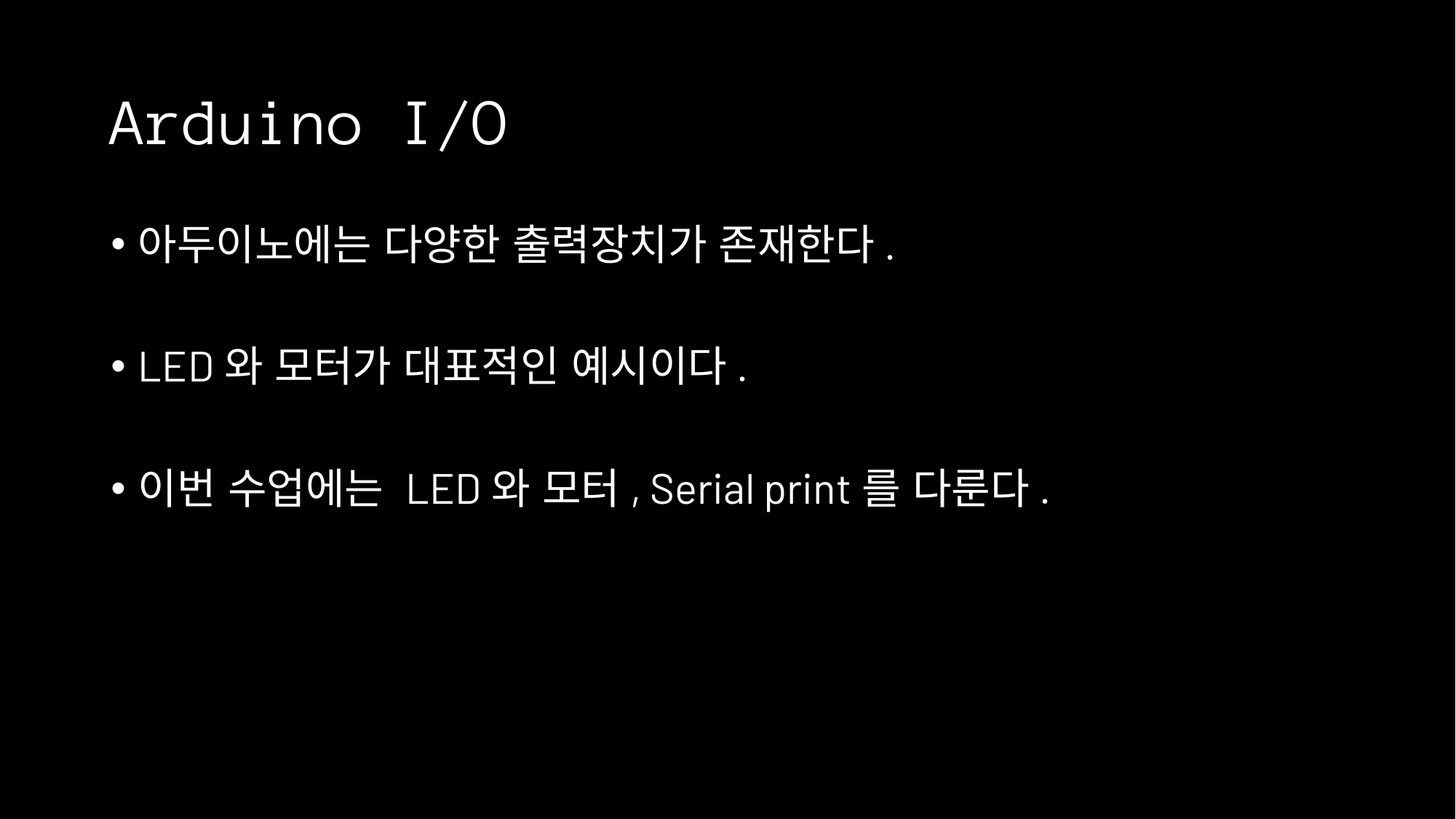

# Arduino I/O
아두이노에는 다양한 출력장치가 존재한다.

LED와 모터가 대표적인 예시이다.

이번 수업에는 LED와 모터, Serial print를 다룬다.